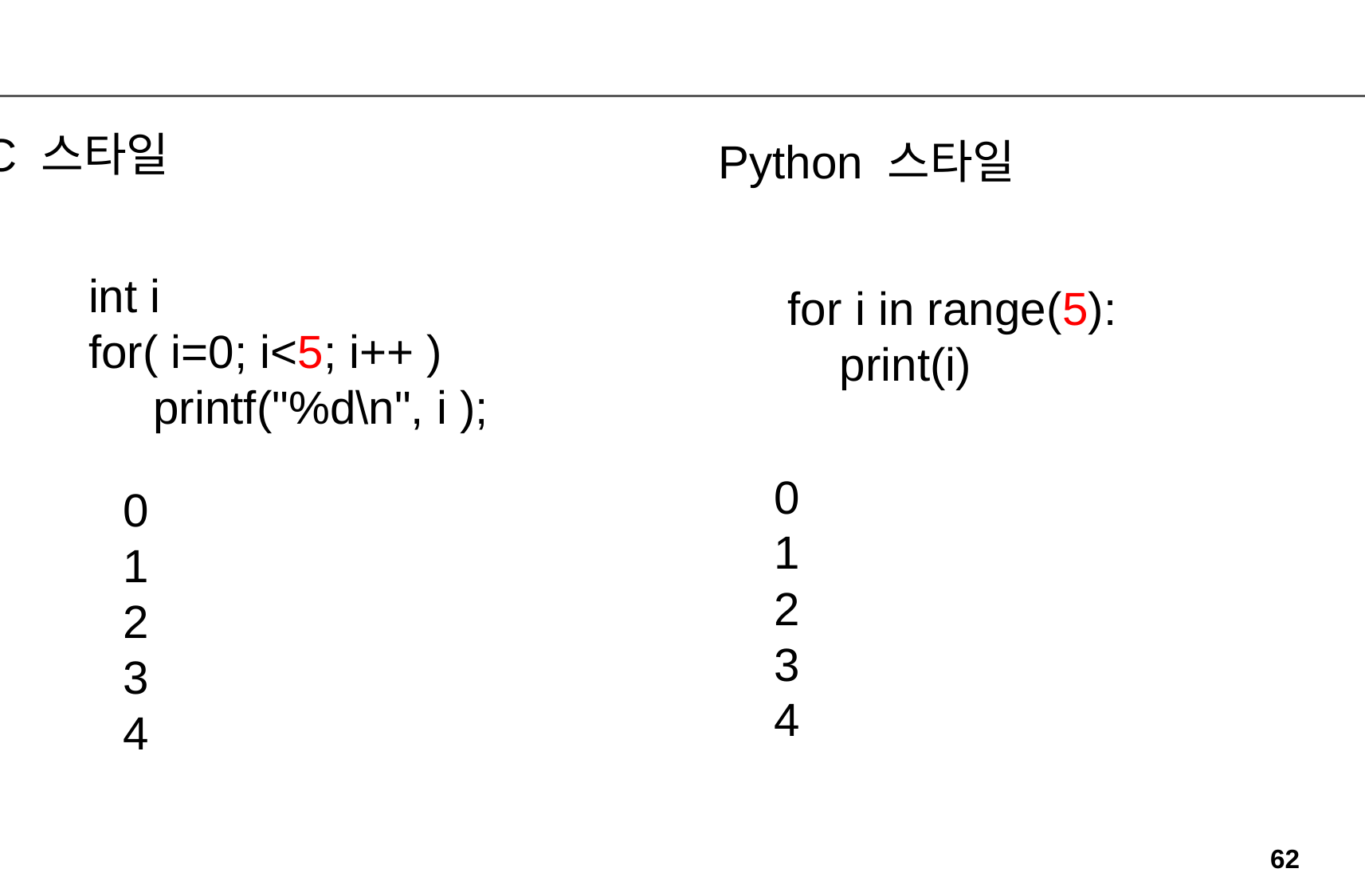

C 스타일
Python 스타일
int i
for( i=0; i<5; i++ )
     printf("%d\n", i );
for i in range(5):
    print(i)
0
1
2
3
4

0
1
2
3
4